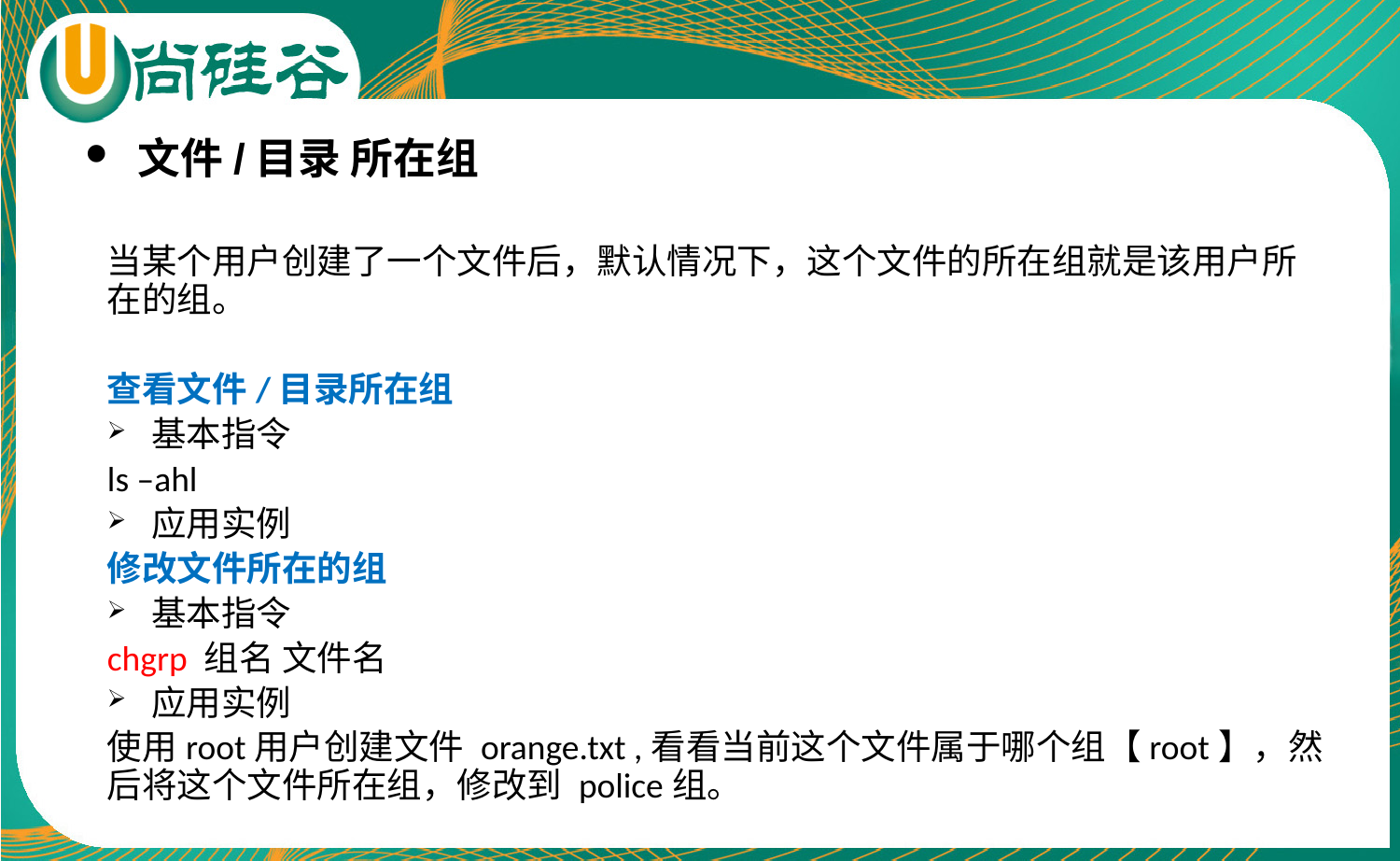

文件/目录 所在组
当某个用户创建了一个文件后，默认情况下，这个文件的所在组就是该用户所在的组。

查看文件/目录所在组
基本指令
ls –ahl
应用实例
修改文件所在的组
基本指令
chgrp 组名 文件名
应用实例
使用root用户创建文件 orange.txt ,看看当前这个文件属于哪个组【root】，然后将这个文件所在组，修改到 police组。